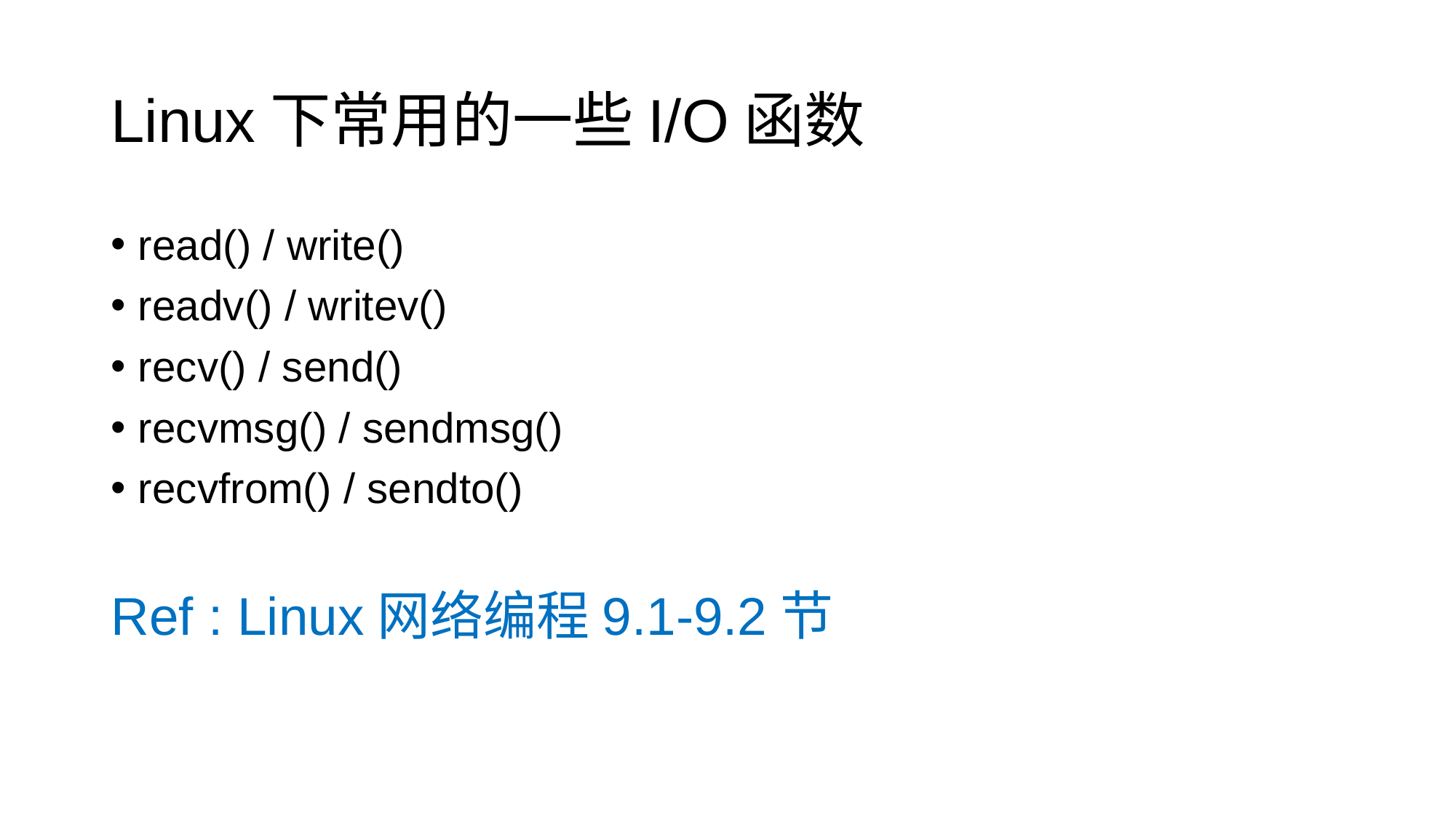

# Linux下常用的一些I/O函数
read() / write()
readv() / writev()
recv() / send()
recvmsg() / sendmsg()
recvfrom() / sendto()

Ref : Linux网络编程9.1-9.2节